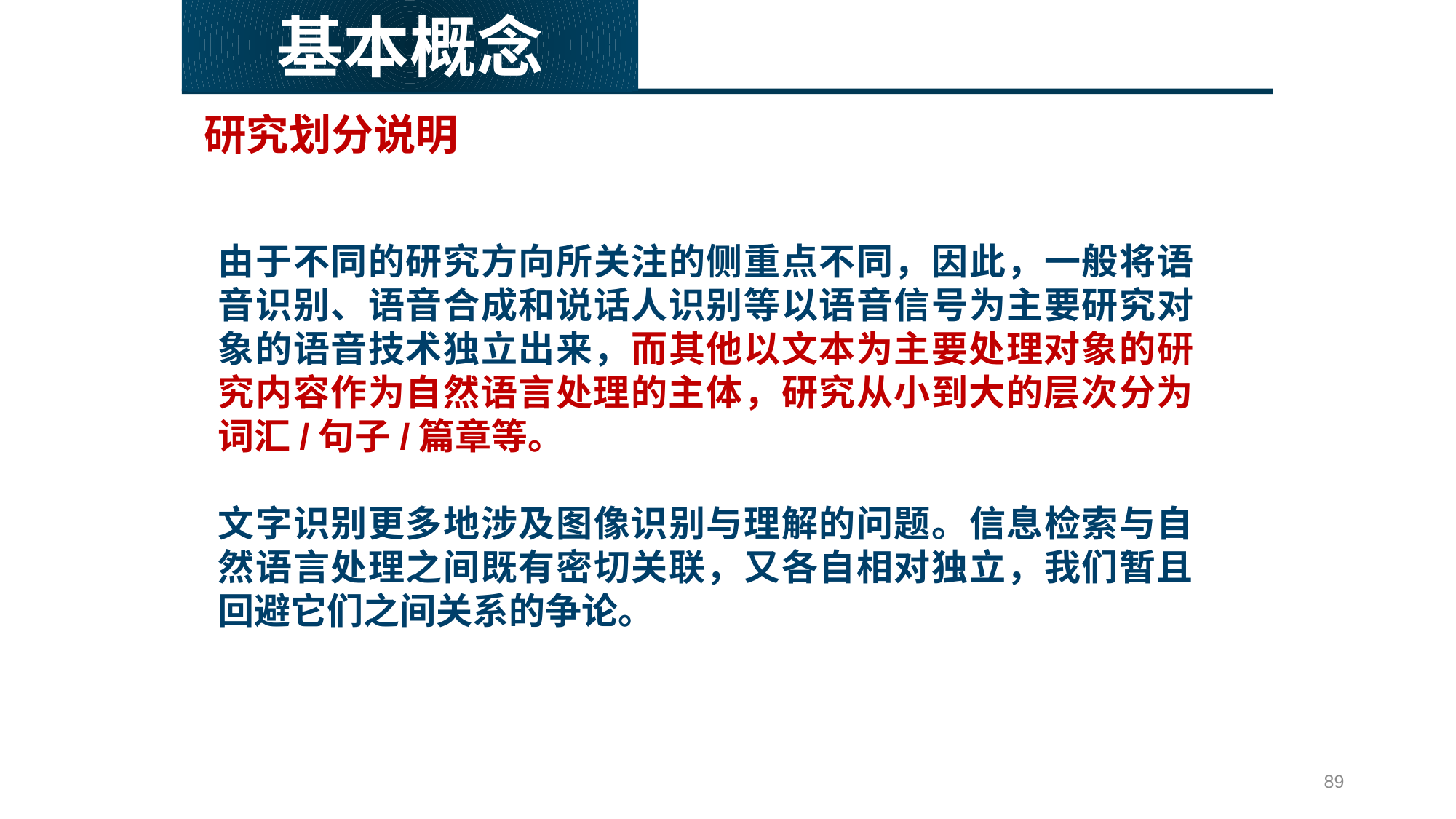

基本概念

研究划分说明
由于不同的研究方向所关注的侧重点不同，因此，一般将语音识别、语音合成和说话人识别等以语音信号为主要研究对象的语音技术独立出来，而其他以文本为主要处理对象的研究内容作为自然语言处理的主体，研究从小到大的层次分为词汇/句子/篇章等。

文字识别更多地涉及图像识别与理解的问题。信息检索与自然语言处理之间既有密切关联，又各自相对独立，我们暂且回避它们之间关系的争论。
89